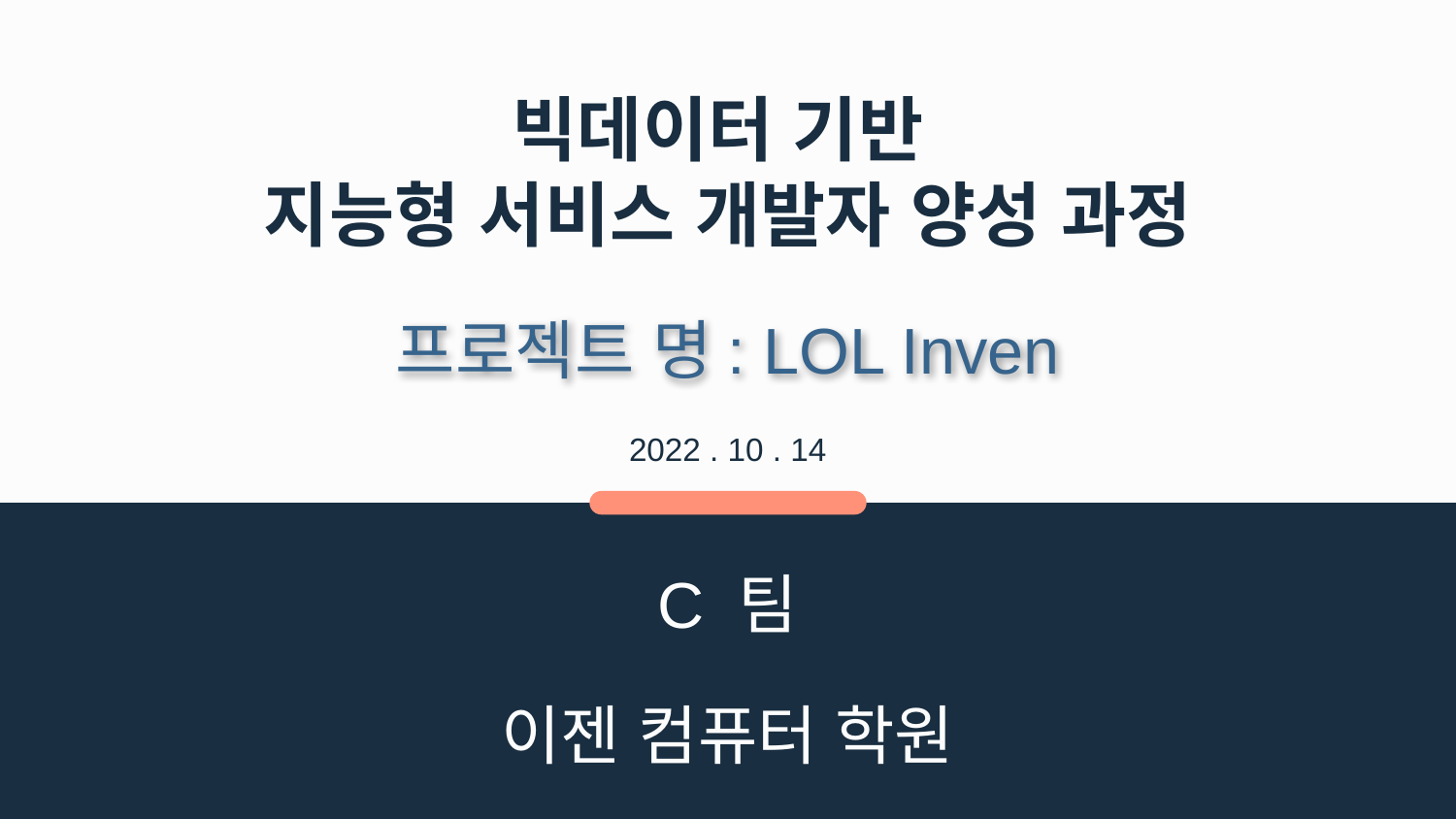

47/50
# 빅데이터 기반 지능형 서비스 개발자 양성 과정
프로젝트 명: LOL Inven
2022 . 10 . 14
C 팀
이젠 컴퓨터 학원